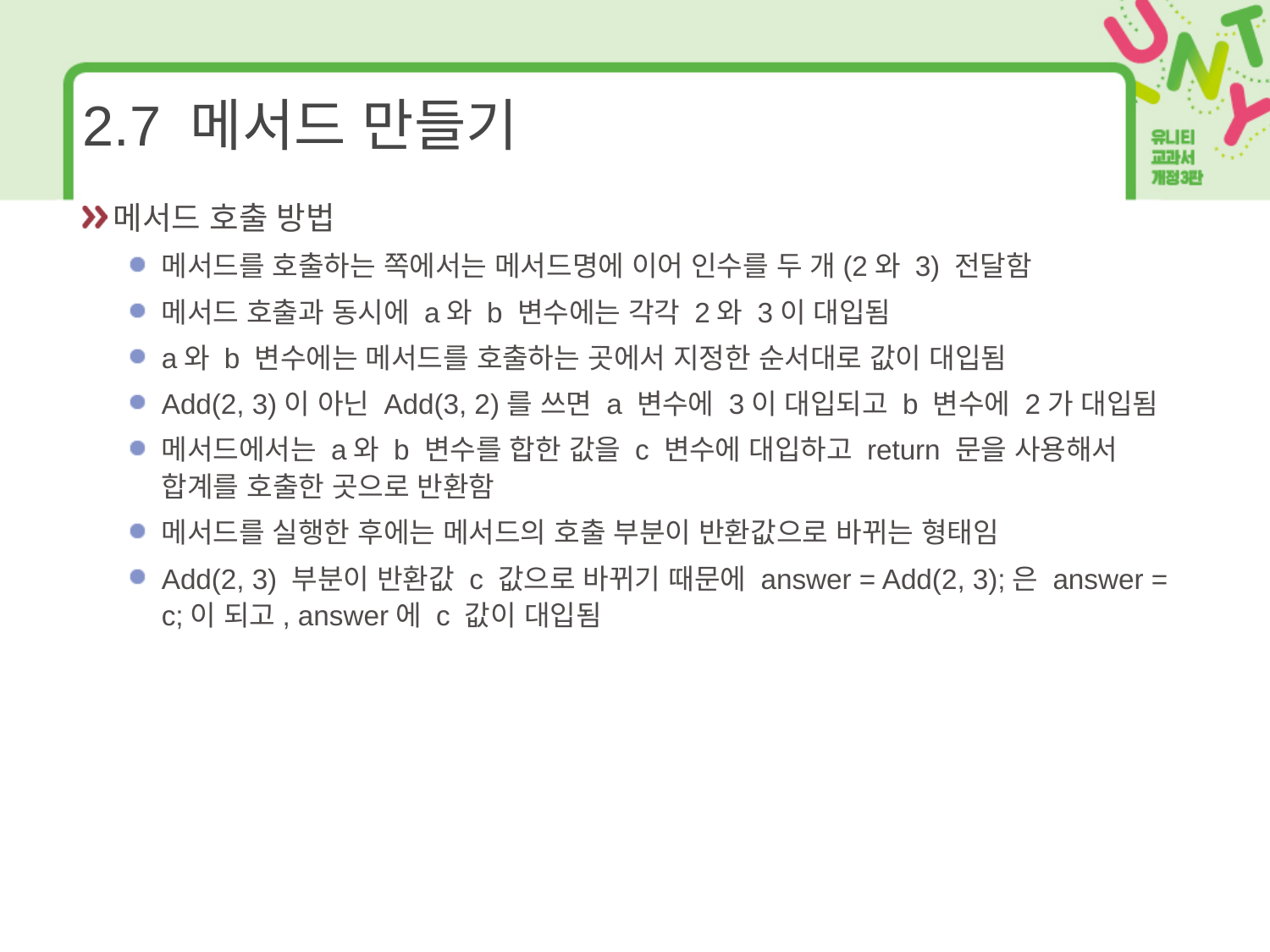

# 2.7 메서드 만들기
메서드 호출 방법
메서드를 호출하는 쪽에서는 메서드명에 이어 인수를 두 개(2와 3) 전달함
메서드 호출과 동시에 a와 b 변수에는 각각 2와 3이 대입됨
a와 b 변수에는 메서드를 호출하는 곳에서 지정한 순서대로 값이 대입됨
Add(2, 3)이 아닌 Add(3, 2)를 쓰면 a 변수에 3이 대입되고 b 변수에 2가 대입됨
메서드에서는 a와 b 변수를 합한 값을 c 변수에 대입하고 return 문을 사용해서 합계를 호출한 곳으로 반환함
메서드를 실행한 후에는 메서드의 호출 부분이 반환값으로 바뀌는 형태임
Add(2, 3) 부분이 반환값 c 값으로 바뀌기 때문에 answer = Add(2, 3);은 answer = c;이 되고, answer에 c 값이 대입됨